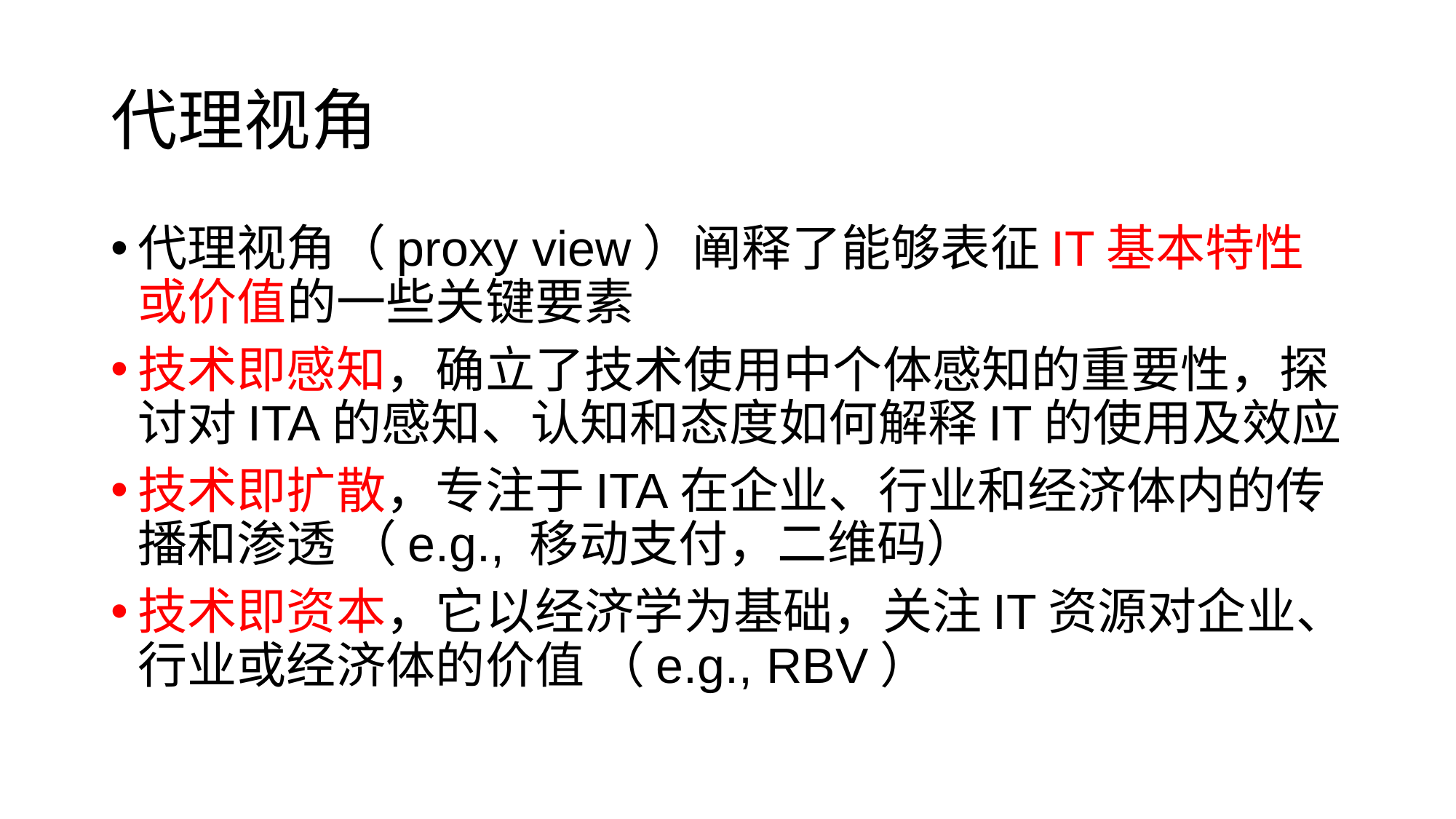

# 代理视角
代理视角（proxy view）阐释了能够表征IT基本特性或价值的一些关键要素
技术即感知，确立了技术使用中个体感知的重要性，探讨对ITA的感知、认知和态度如何解释IT的使用及效应
技术即扩散，专注于ITA在企业、行业和经济体内的传播和渗透 （e.g., 移动支付，二维码）
技术即资本，它以经济学为基础，关注IT资源对企业、行业或经济体的价值 （e.g., RBV）